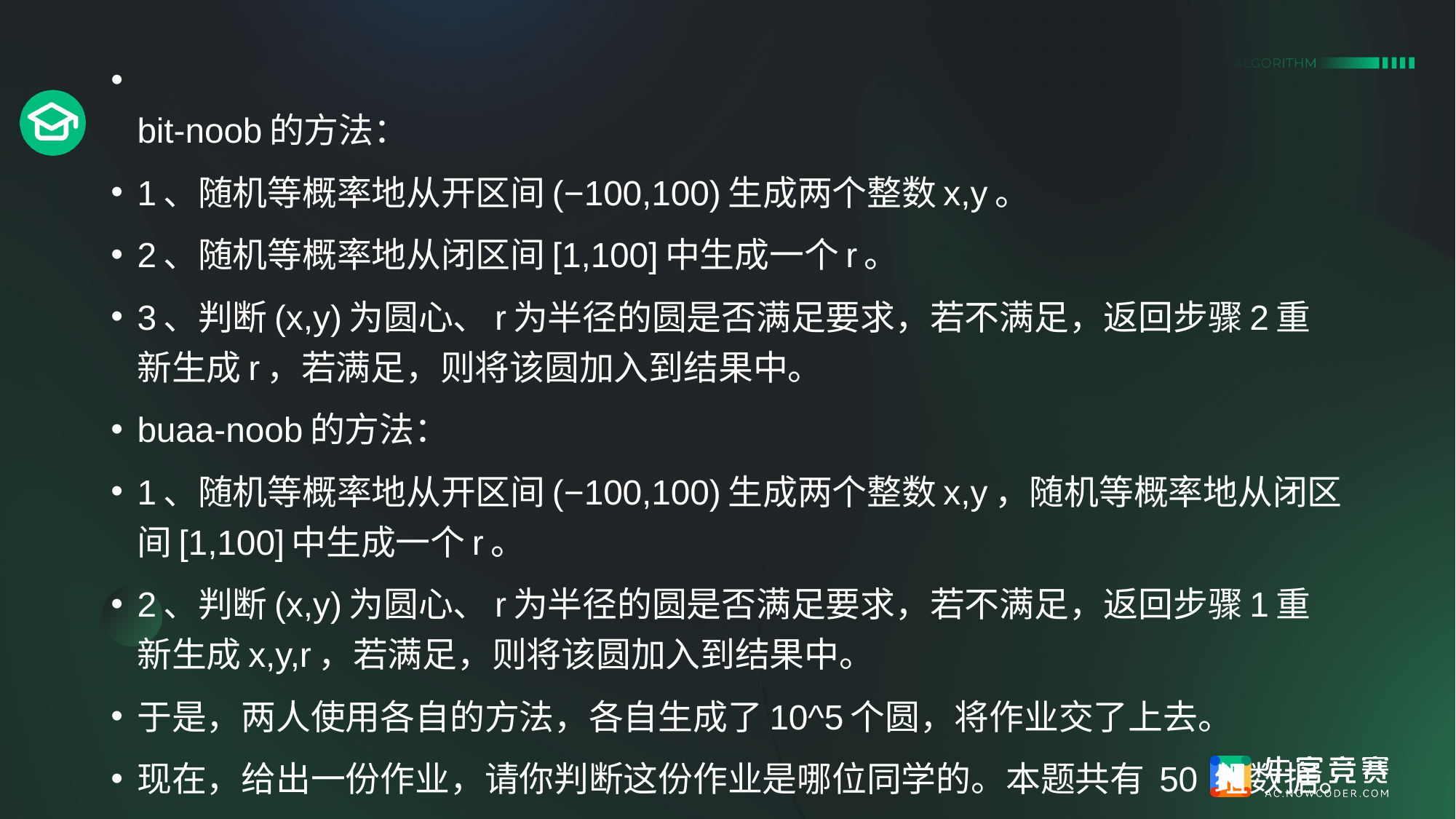

bit-noob的方法：
1、随机等概率地从开区间(−100,100)生成两个整数x,y。
2、随机等概率地从闭区间[1,100]中生成一个r。
3、判断(x,y)为圆心、r为半径的圆是否满足要求，若不满足，返回步骤2重新生成r，若满足，则将该圆加入到结果中。
buaa-noob的方法：
1、随机等概率地从开区间(−100,100)生成两个整数x,y，随机等概率地从闭区间[1,100]中生成一个r。
2、判断(x,y)为圆心、r为半径的圆是否满足要求，若不满足，返回步骤1重新生成x,y,r，若满足，则将该圆加入到结果中。
于是，两人使用各自的方法，各自生成了10^5个圆，将作业交了上去。
现在，给出一份作业，请你判断这份作业是哪位同学的。本题共有 50 组数据。